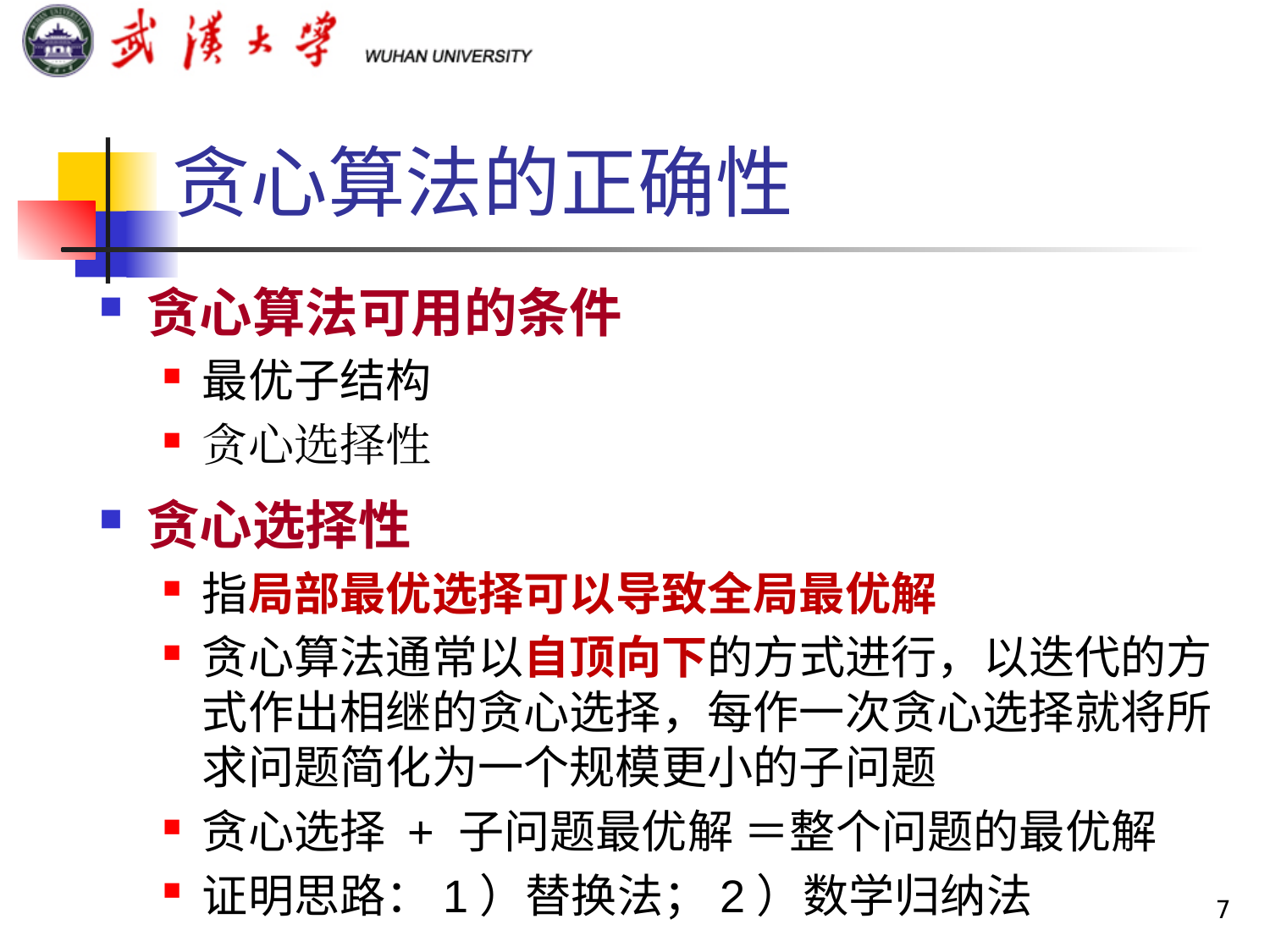

# 贪心算法的正确性
贪心算法可用的条件
最优子结构
贪心选择性
贪心选择性
指局部最优选择可以导致全局最优解
贪心算法通常以自顶向下的方式进行，以迭代的方式作出相继的贪心选择，每作一次贪心选择就将所求问题简化为一个规模更小的子问题
贪心选择 + 子问题最优解 ＝整个问题的最优解
证明思路：1）替换法；2）数学归纳法
7